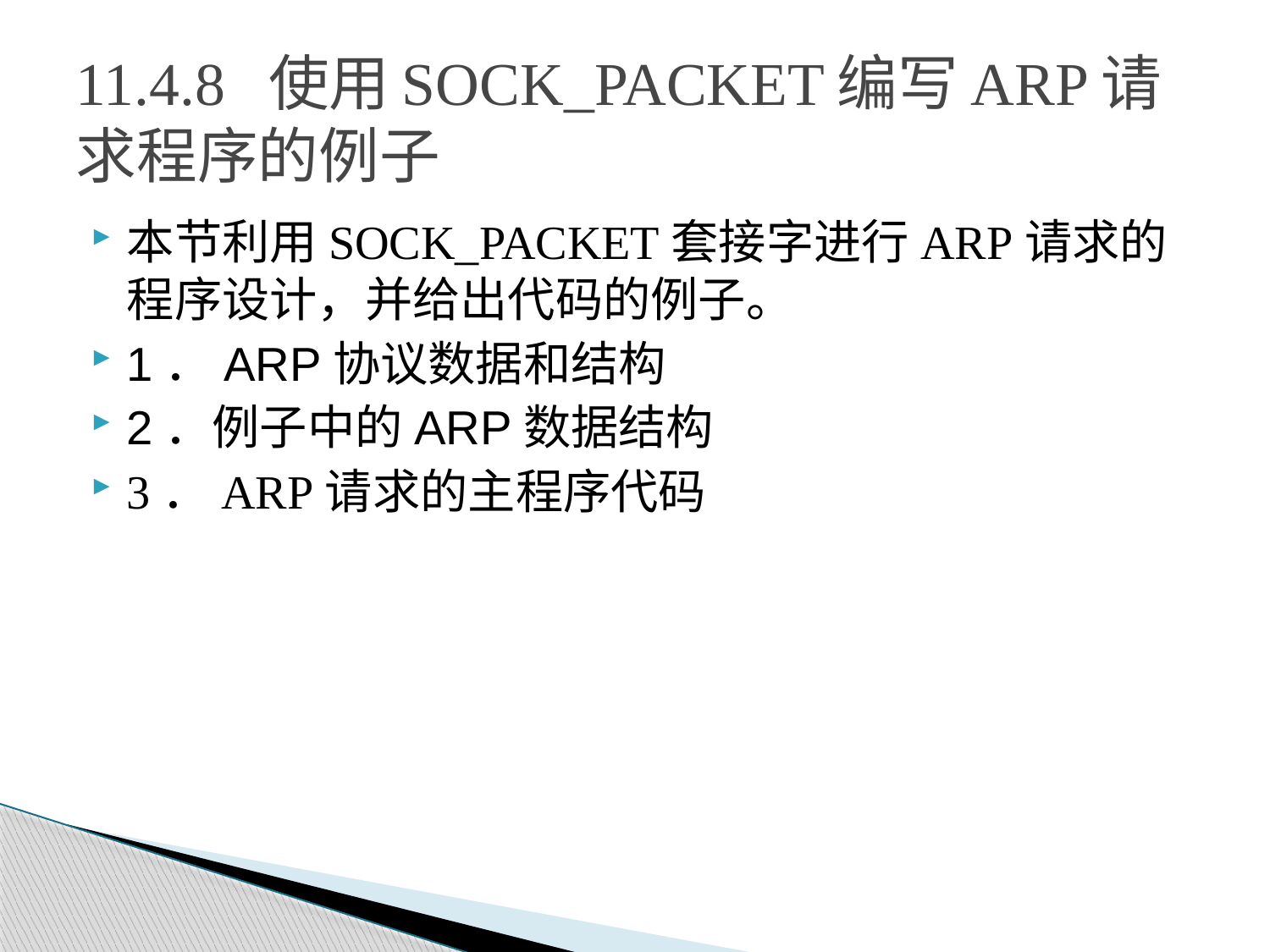

# 11.4.8  使用SOCK_PACKET编写ARP请求程序的例子
本节利用SOCK_PACKET套接字进行ARP请求的程序设计，并给出代码的例子。
1．ARP协议数据和结构
2．例子中的ARP数据结构
3．ARP请求的主程序代码